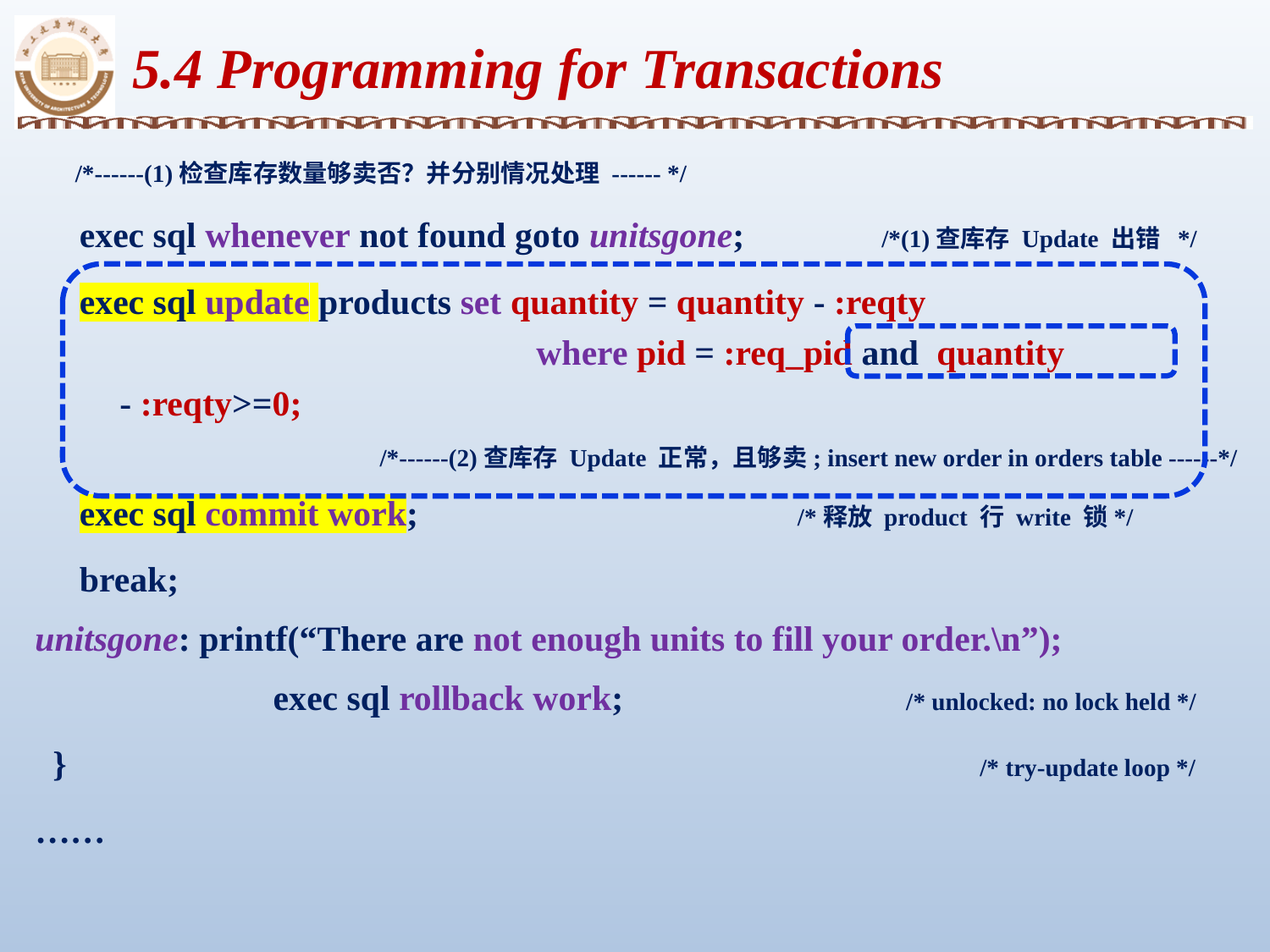

5.4 Programming for Transactions

     /*------(1)检查库存数量够卖否？并分别情况处理 ------ */
     exec sql whenever not found goto unitsgone;  	/*(1)查库存 Update 出错  */
     exec sql update products set quantity = quantity - :reqty
				    where pid = :req_pid and  quantity - :reqty>=0;
			 /*------(2)查库存 Update 正常，且够卖; insert new order in orders table ------*/
     exec sql commit work;			       /*释放 product 行 write 锁*/
     break;
unitsgone: printf(“There are not enough units to fill your order.\n”);
		   exec sql rollback work;			    /* unlocked: no lock held */
  }							                /* try-update loop */
……